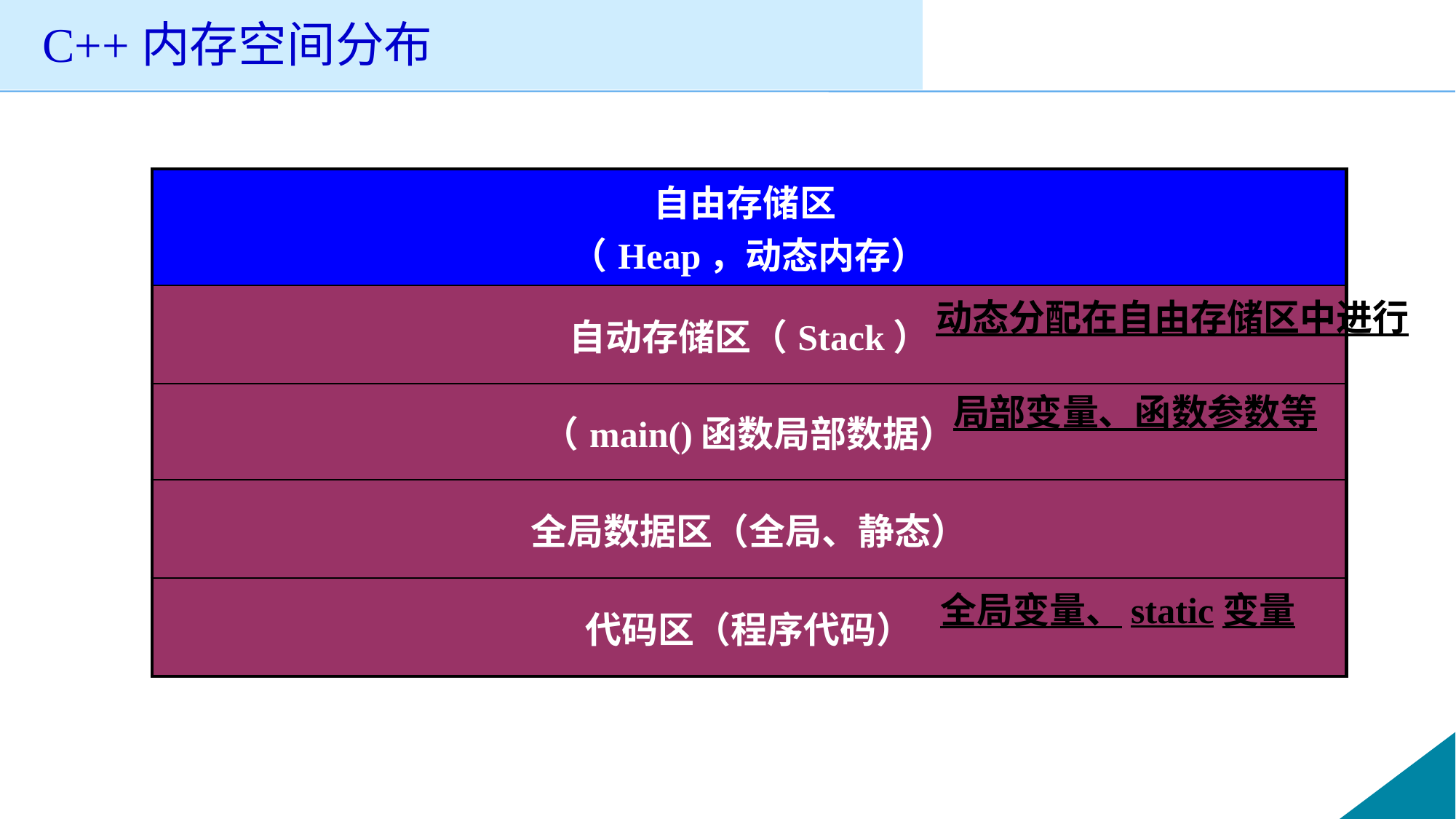

# C++内存空间分布
| 自由存储区 （Heap，动态内存） |
| --- |
| 自动存储区（Stack） |
| （main()函数局部数据） |
| 全局数据区（全局、静态） |
| 代码区（程序代码） |
动态分配在自由存储区中进行
局部变量、函数参数等
全局变量、static变量